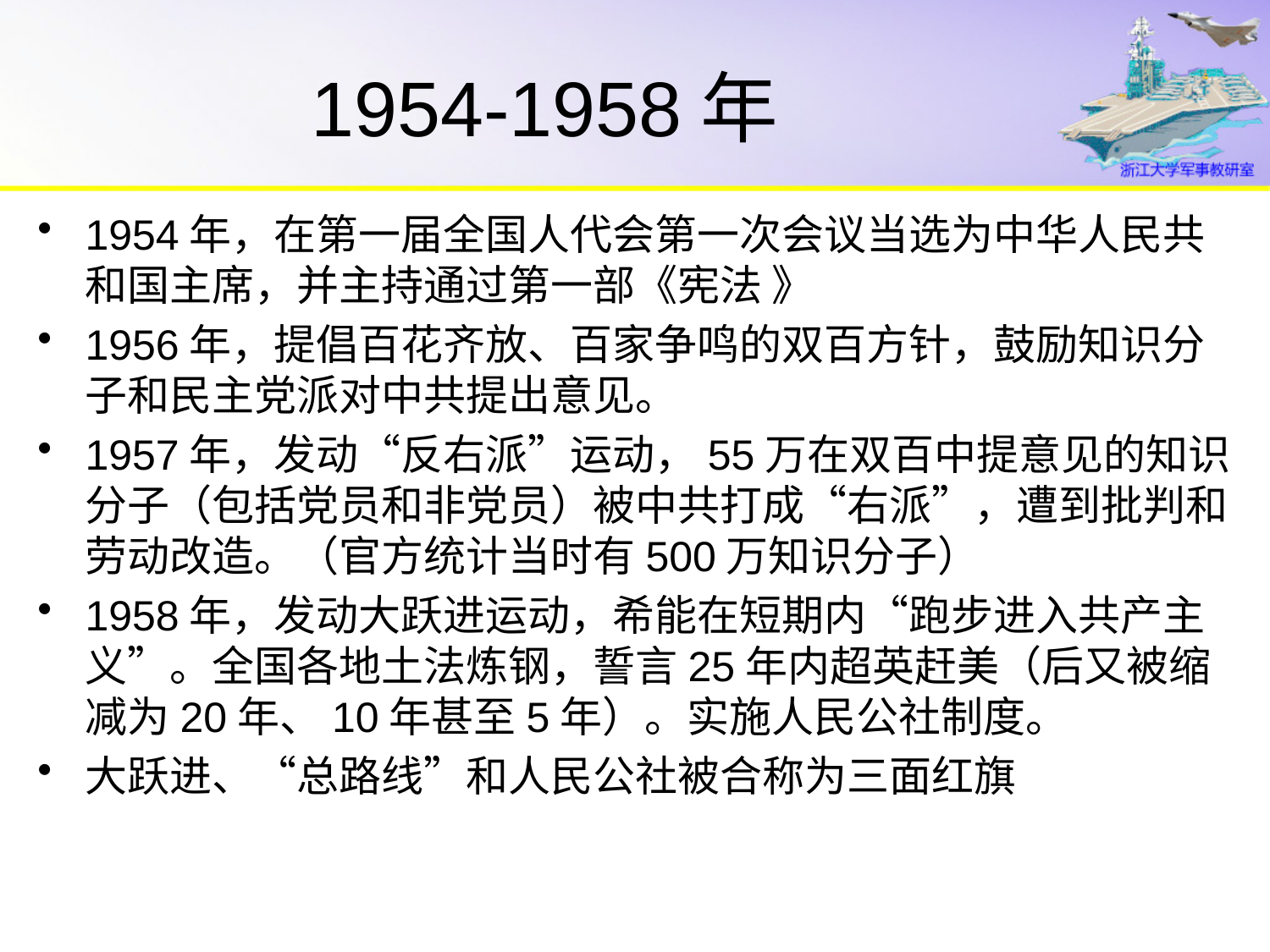

# 1954-1958年
1954年，在第一届全国人代会第一次会议当选为中华人民共和国主席，并主持通过第一部《宪法 》
1956年，提倡百花齐放、百家争鸣的双百方针，鼓励知识分子和民主党派对中共提出意见。
1957年，发动“反右派”运动，55万在双百中提意见的知识分子（包括党员和非党员）被中共打成“右派”，遭到批判和劳动改造。（官方统计当时有500万知识分子）
1958年，发动大跃进运动，希能在短期内“跑步进入共产主义”。全国各地土法炼钢，誓言25年内超英赶美（后又被缩减为20年、10年甚至5年）。实施人民公社制度。
大跃进、“总路线”和人民公社被合称为三面红旗